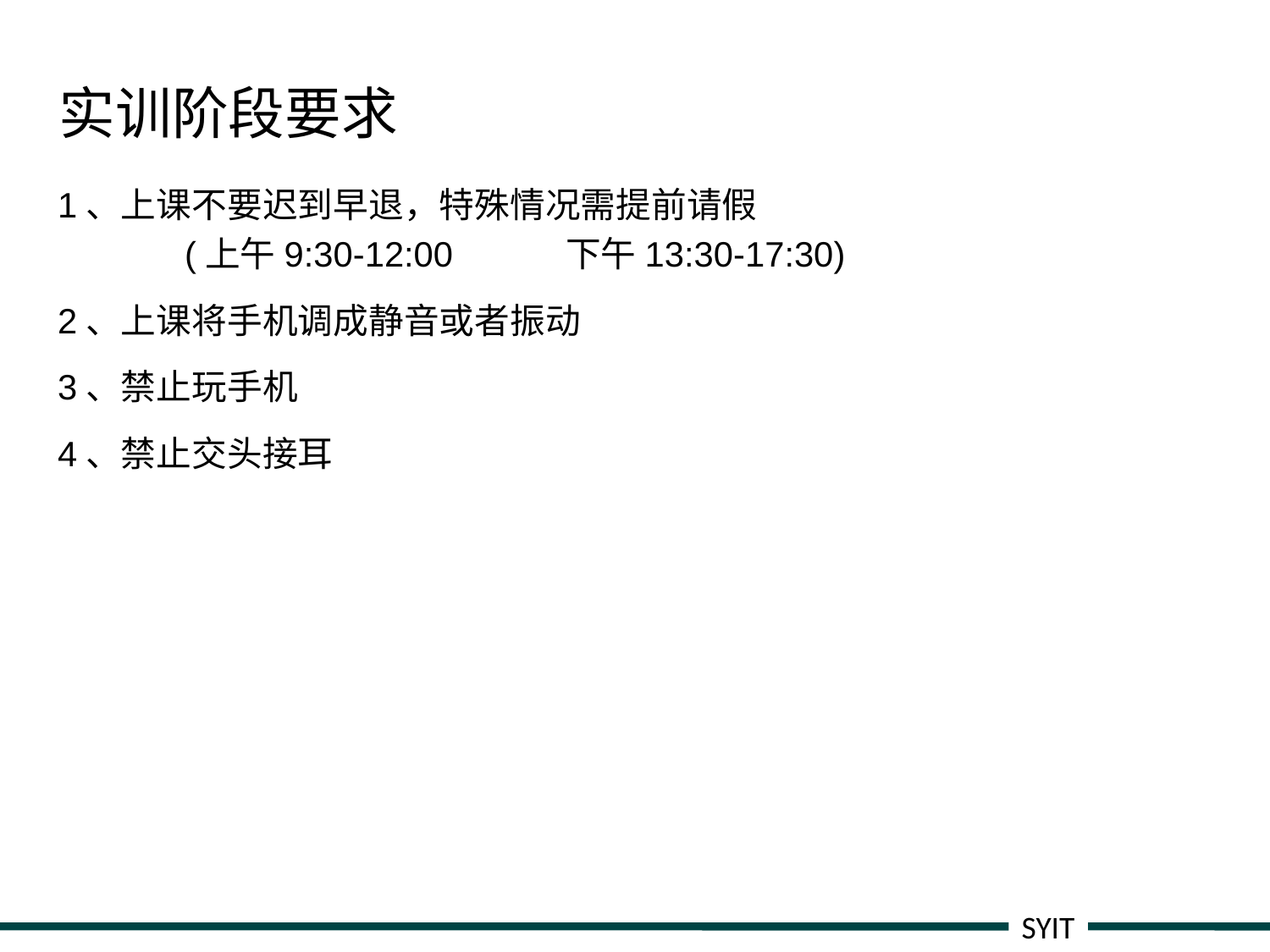

# 实训阶段要求
1、上课不要迟到早退，特殊情况需提前请假
	(上午9:30-12:00	下午13:30-17:30)
2、上课将手机调成静音或者振动
3、禁止玩手机
4、禁止交头接耳

SYIT